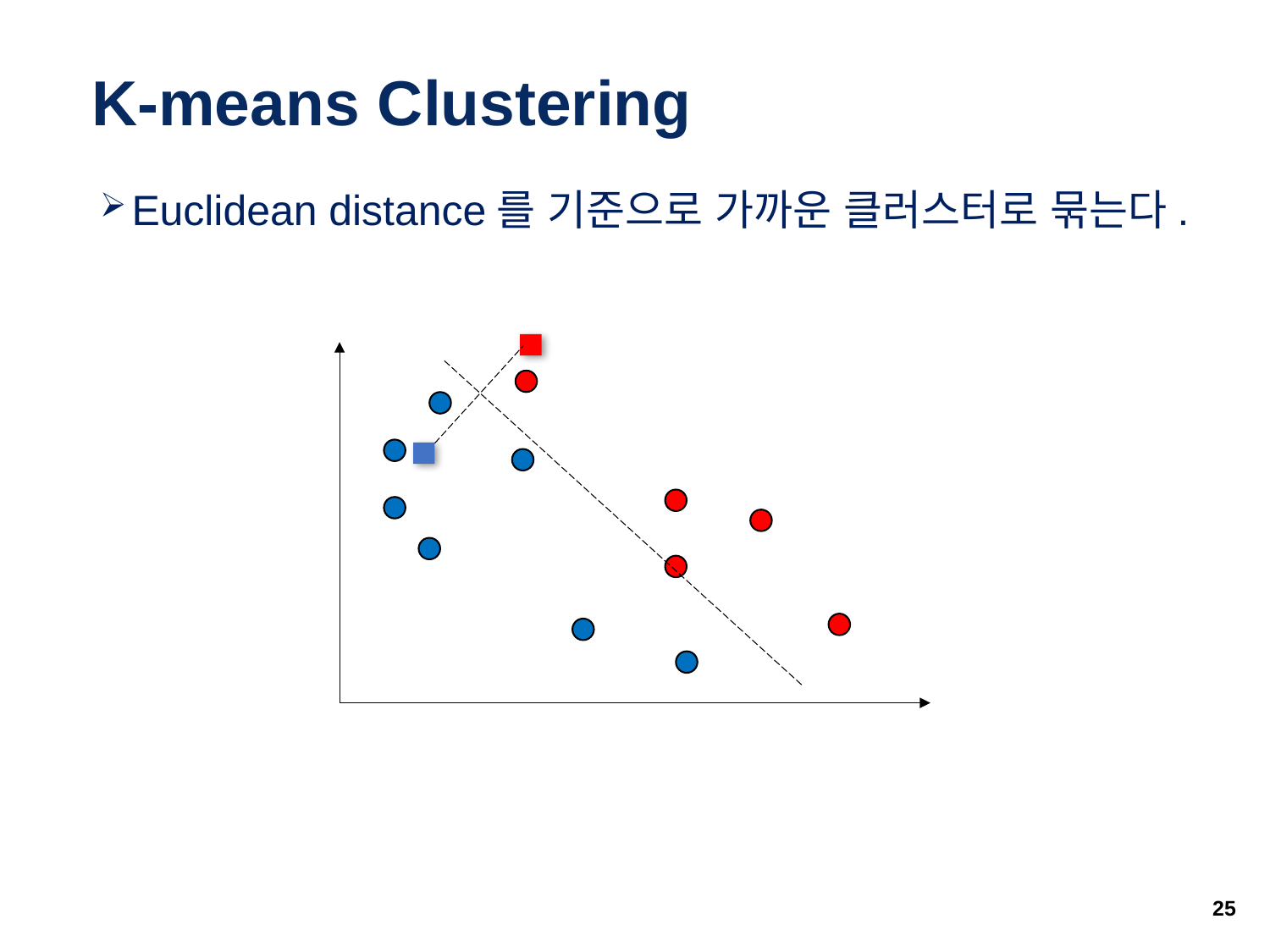

# K-means Clustering
Euclidean distance를 기준으로 가까운 클러스터로 묶는다.

25